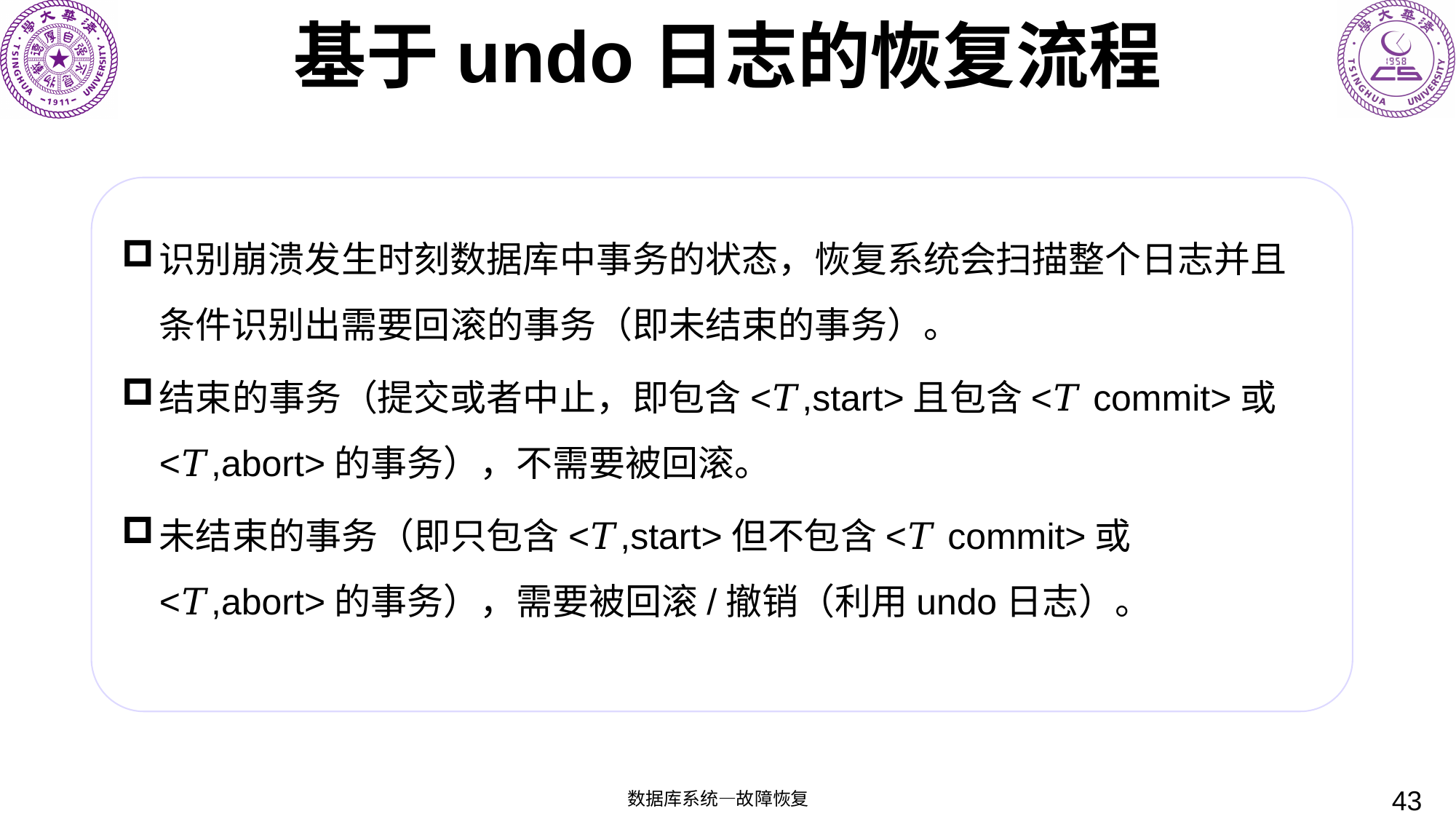

# 基于undo日志的恢复流程

识别崩溃发生时刻数据库中事务的状态，恢复系统会扫描整个日志并且条件识别出需要回滚的事务（即未结束的事务）。
结束的事务（提交或者中止，即包含<𝑇,start>且包含<𝑇 commit>或<𝑇,abort>的事务），不需要被回滚。
未结束的事务（即只包含<𝑇,start>但不包含<𝑇 commit>或<𝑇,abort>的事务），需要被回滚/撤销（利用undo日志）。
43
数据库系统—故障恢复